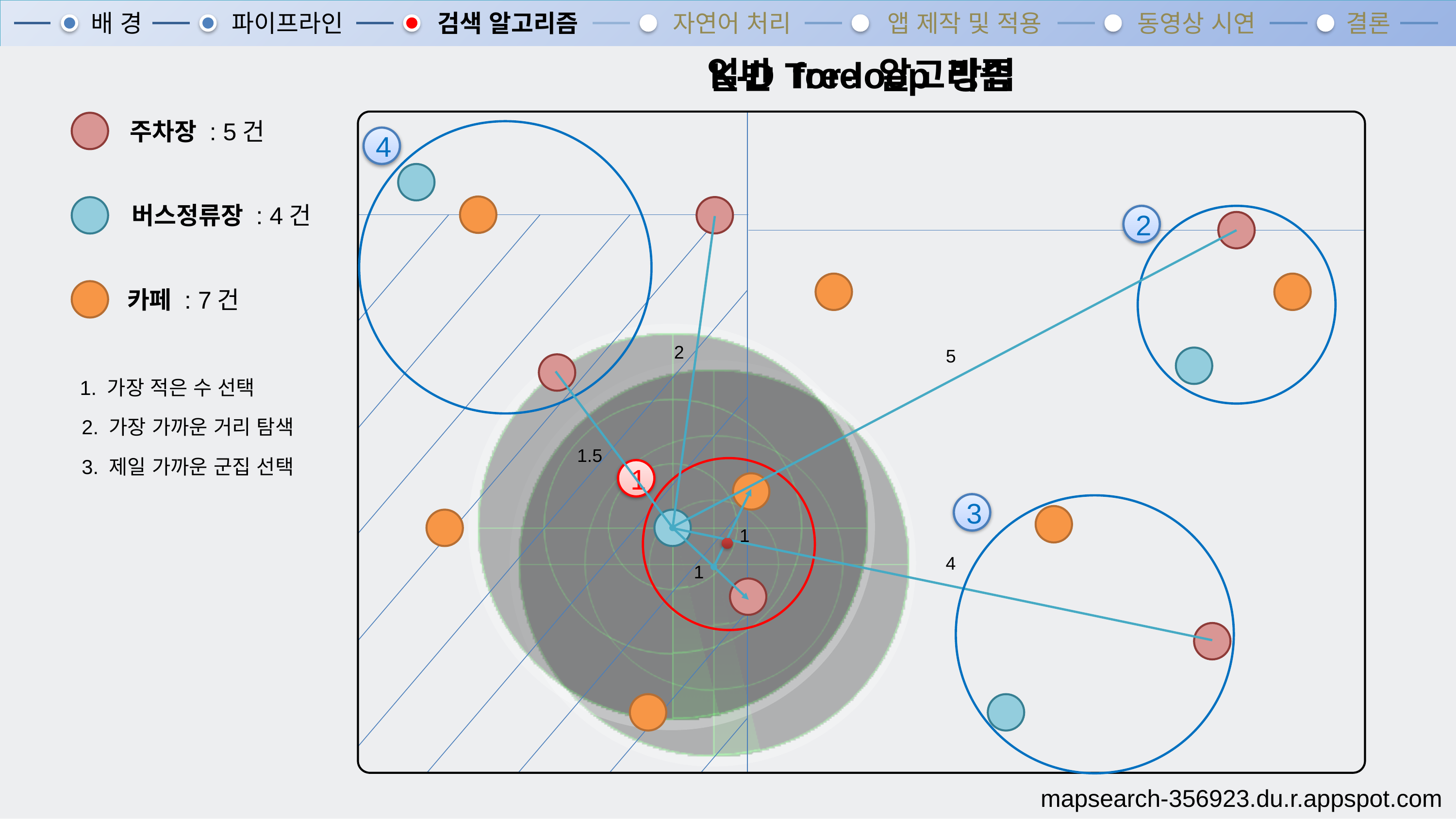

배 경
파이프라인
검색 알고리즘
자연어 처리
앱 제작 및 적용
동영상 시연
결론

K-D Tree 알고리즘
일반 for-loop 방법

주차장 : 5건

4

버스정류장 : 4건

2

2
5

카페 : 7건

1. 가장 적은 수 선택
1.5
2. 가장 가까운 거리 탐색
3. 제일 가까운 군집 선택

1

1
3

4

1

mapsearch-356923.du.r.appspot.com